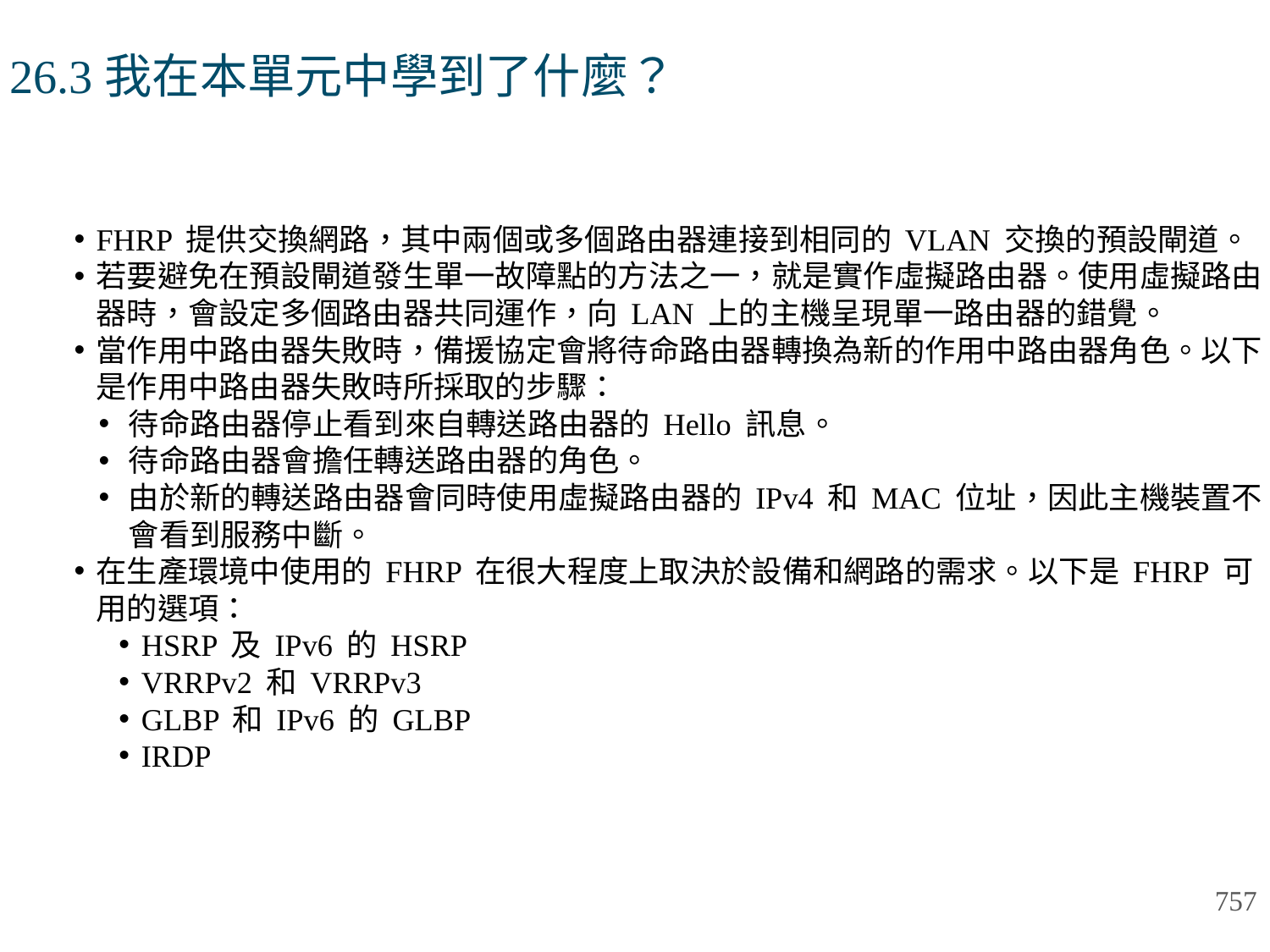

# 26.3我在本單元中學到了什麼？
FHRP 提供交換網路，其中兩個或多個路由器連接到相同的 VLAN 交換的預設閘道。
若要避免在預設閘道發生單一故障點的方法之一，就是實作虛擬路由器。使用虛擬路由器時，會設定多個路由器共同運作，向 LAN 上的主機呈現單一路由器的錯覺。
當作用中路由器失敗時，備援協定會將待命路由器轉換為新的作用中路由器角色。以下是作用中路由器失敗時所採取的步驟：
待命路由器停止看到來自轉送路由器的 Hello 訊息。
待命路由器會擔任轉送路由器的角色。
由於新的轉送路由器會同時使用虛擬路由器的 IPv4 和 MAC 位址，因此主機裝置不會看到服務中斷。
在生產環境中使用的 FHRP 在很大程度上取決於設備和網路的需求。以下是 FHRP 可用的選項：
HSRP 及 IPv6 的 HSRP
VRRPv2 和 VRRPv3
GLBP 和 IPv6 的 GLBP
IRDP

757